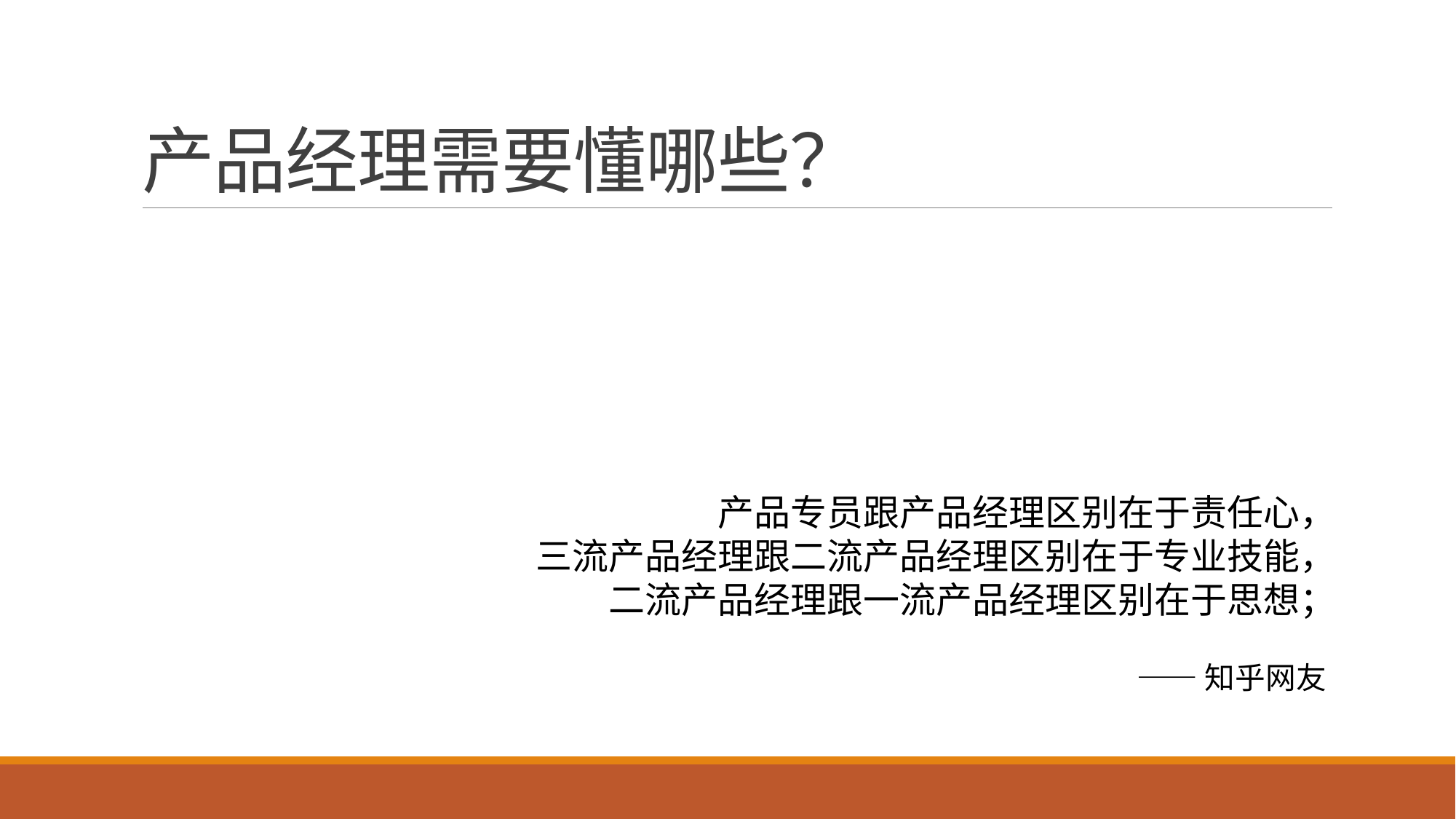

# 产品经理需要懂哪些？
产品专员跟产品经理区别在于责任心，
三流产品经理跟二流产品经理区别在于专业技能，
二流产品经理跟一流产品经理区别在于思想；
——知乎网友